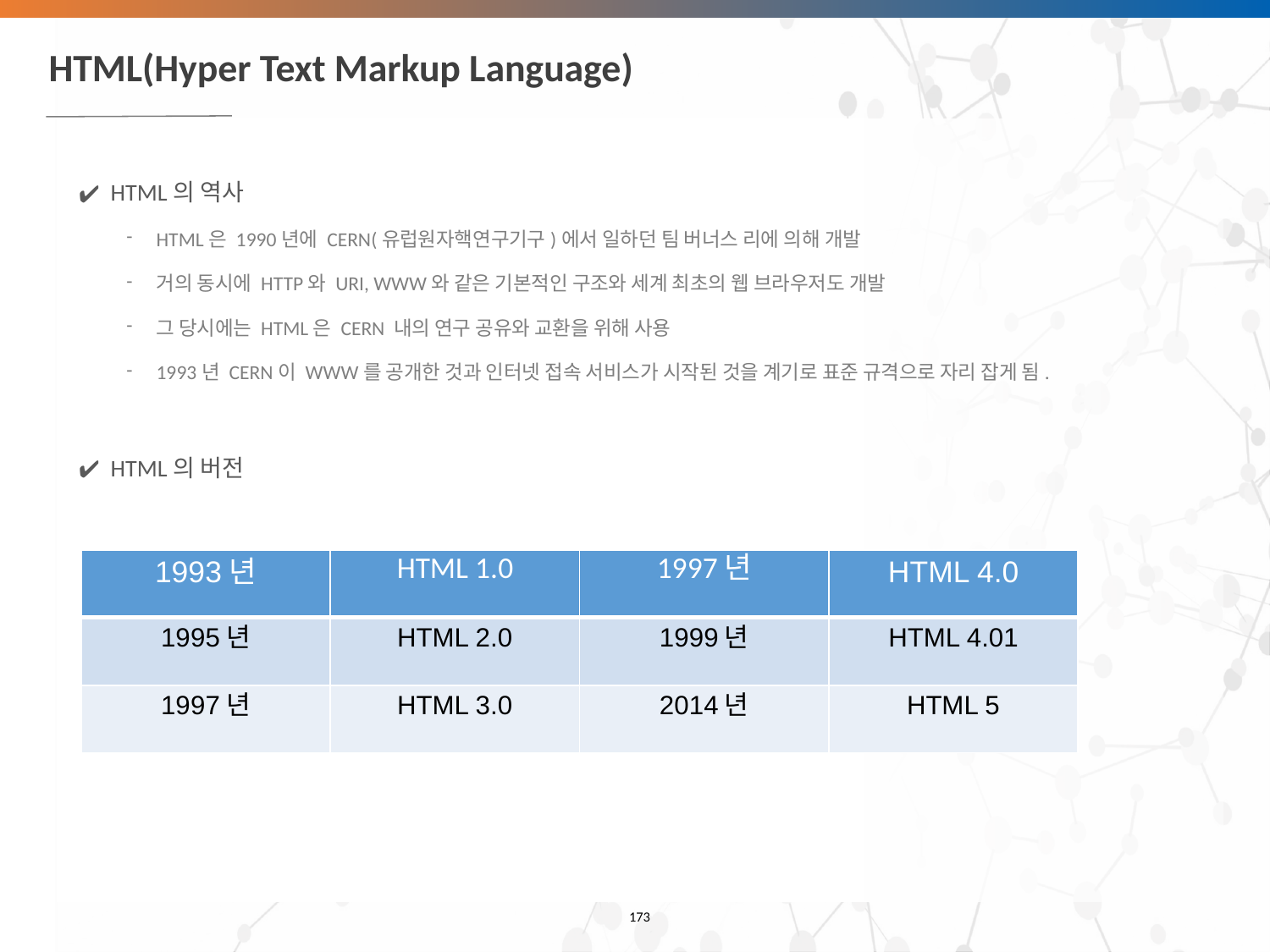

# HTML(Hyper Text Markup Language)
HTML의 역사
HTML은 1990년에 CERN(유럽원자핵연구기구)에서 일하던 팀 버너스 리에 의해 개발
거의 동시에 HTTP와 URI, WWW와 같은 기본적인 구조와 세계 최초의 웹 브라우저도 개발
그 당시에는 HTML은 CERN 내의 연구 공유와 교환을 위해 사용
1993년 CERN이 WWW를 공개한 것과 인터넷 접속 서비스가 시작된 것을 계기로 표준 규격으로 자리 잡게 됨.

HTML의 버전
| 1993년 | HTML 1.0 | 1997년 | HTML 4.0 |
| --- | --- | --- | --- |
| 1995년 | HTML 2.0 | 1999년 | HTML 4.01 |
| 1997년 | HTML 3.0 | 2014년 | HTML 5 |
173